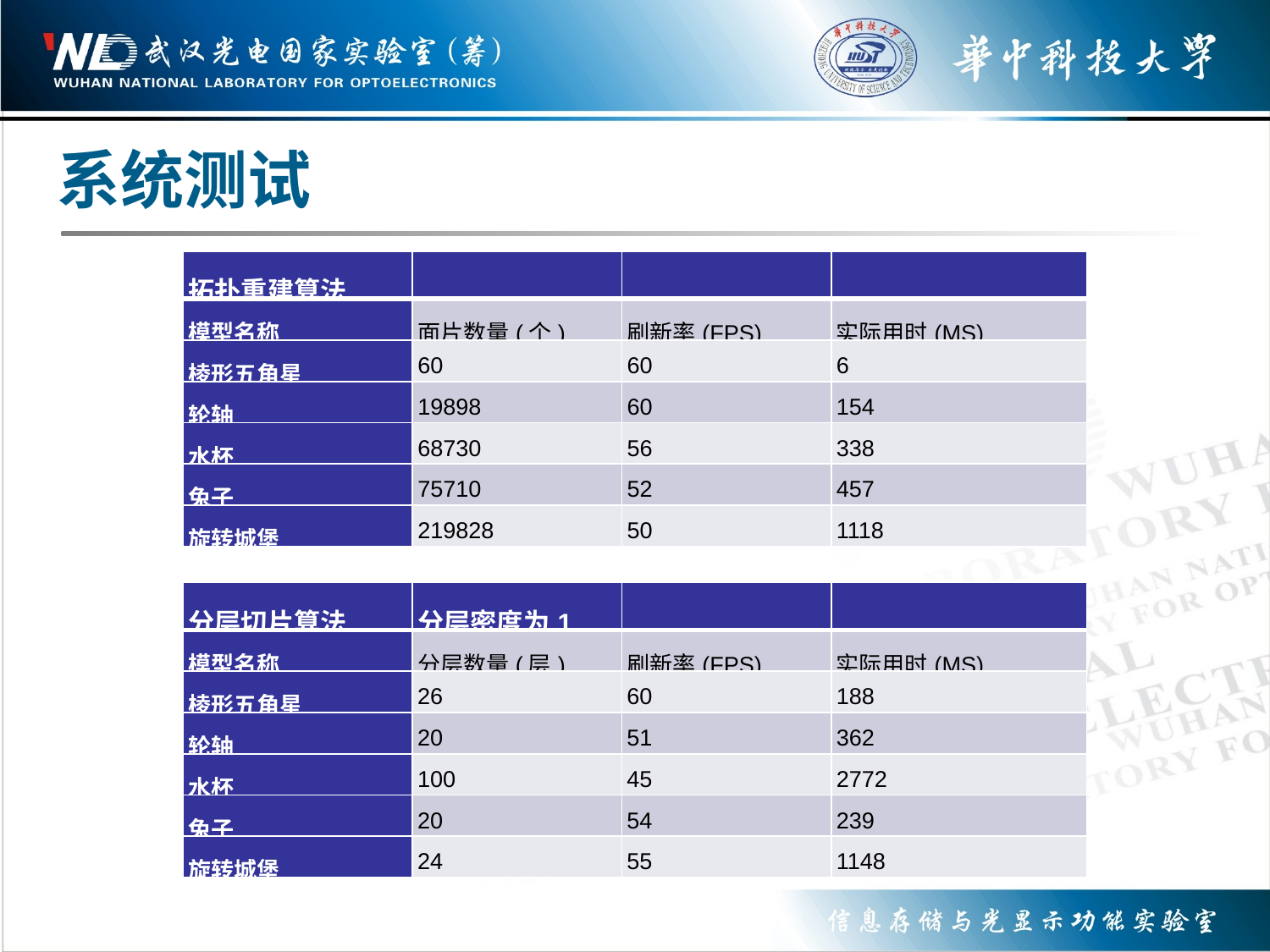

系统测试

| 拓扑重建算法 |  |  |  |
| --- | --- | --- | --- |
| 模型名称 | 面片数量(个) | 刷新率(FPS) | 实际用时(MS) |
| 棱形五角星 | 60 | 60 | 6 |
| 轮轴 | 19898 | 60 | 154 |
| 水杯 | 68730 | 56 | 338 |
| 兔子 | 75710 | 52 | 457 |
| 旋转城堡 | 219828 | 50 | 1118 |
| 分层切片算法 | 分层密度为1 |  |  |
| --- | --- | --- | --- |
| 模型名称 | 分层数量(层) | 刷新率(FPS) | 实际用时(MS) |
| 棱形五角星 | 26 | 60 | 188 |
| 轮轴 | 20 | 51 | 362 |
| 水杯 | 100 | 45 | 2772 |
| 兔子 | 20 | 54 | 239 |
| 旋转城堡 | 24 | 55 | 1148 |